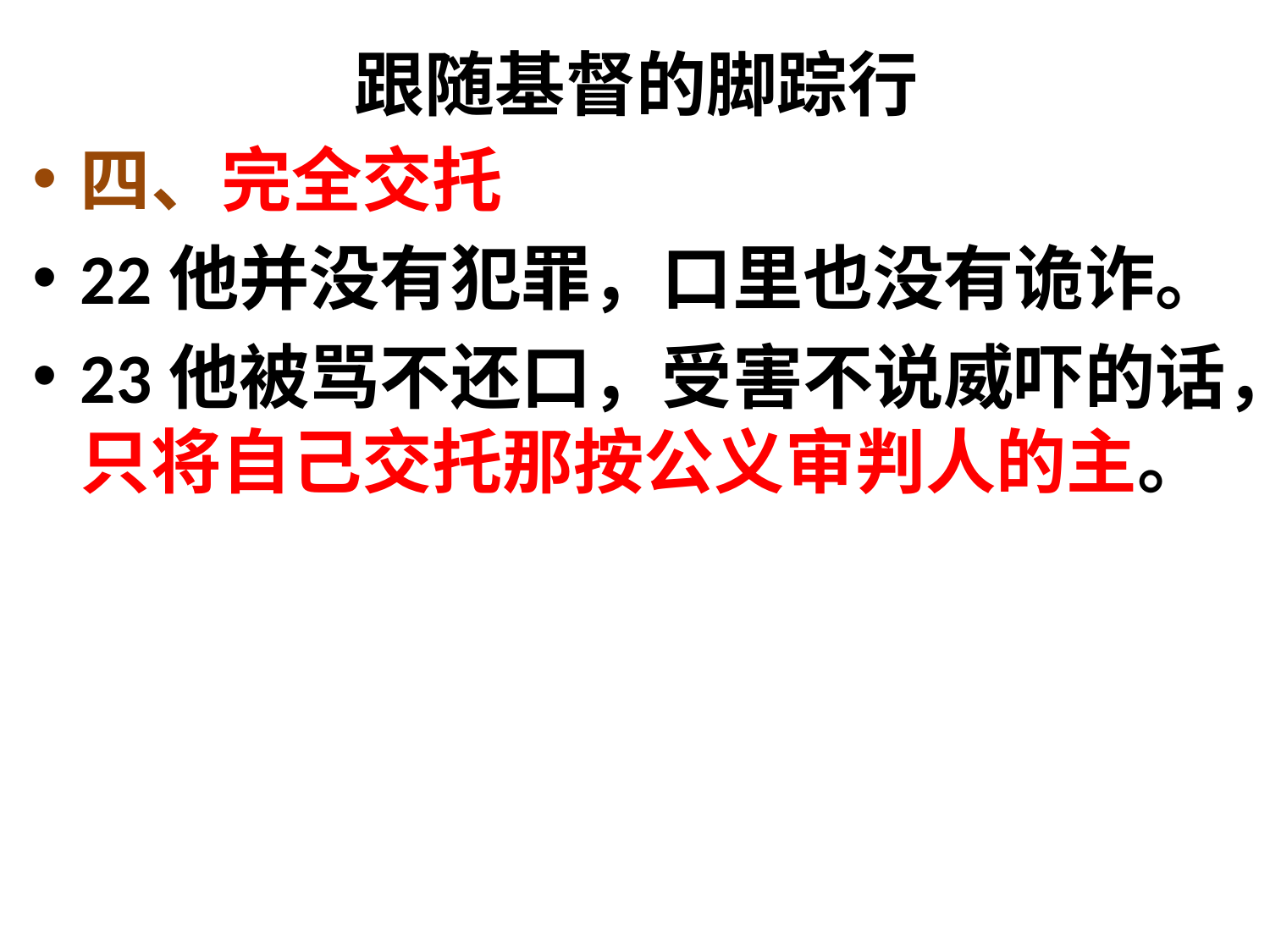

# 跟随基督的脚踪行
四、完全交托
22他并没有犯罪，口里也没有诡诈。
23他被骂不还口，受害不说威吓的话，只将自己交托那按公义审判人的主。